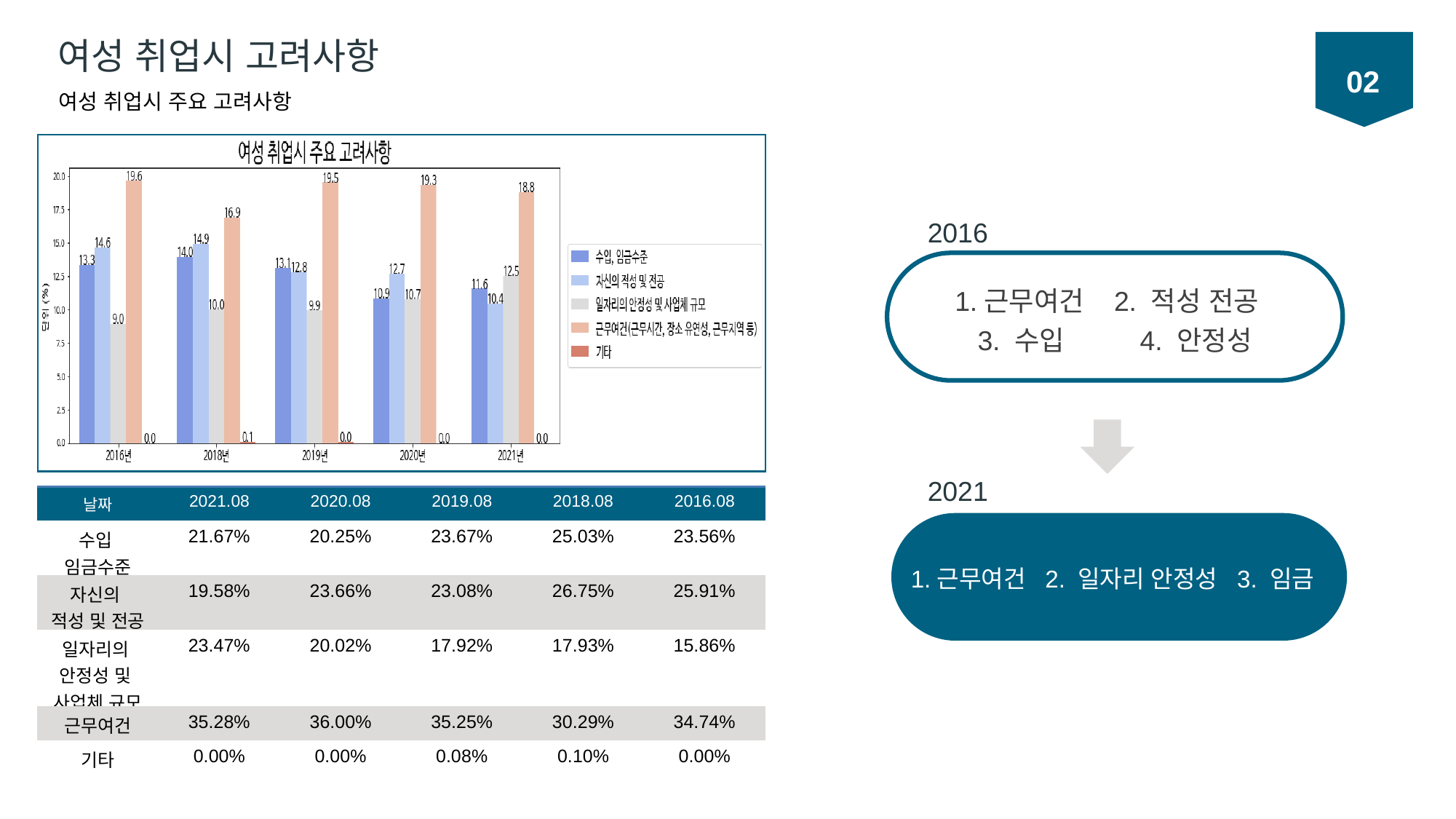

여성 취업시 고려사항
여성 취업시 주요 고려사항

02

2016

1.근무여건   2. 적성 전공
    3. 수입         4. 안정성

1.근무여건  2. 일자리 안정성  3. 임금
2021
| 날짜 | 2021.08 | 2020.08 | 2019.08 | 2018.08 | 2016.08 |
| --- | --- | --- | --- | --- | --- |
| 수입 임금수준 | 21.67% | 20.25% | 23.67% | 25.03% | 23.56% |
| 자신의 적성 및 전공 | 19.58% | 23.66% | 23.08% | 26.75% | 25.91% |
| 일자리의 안정성 및 사업체 규모 | 23.47% | 20.02% | 17.92% | 17.93% | 15.86% |
| 근무여건 | 35.28% | 36.00% | 35.25% | 30.29% | 34.74% |
| 기타 | 0.00% | 0.00% | 0.08% | 0.10% | 0.00% |